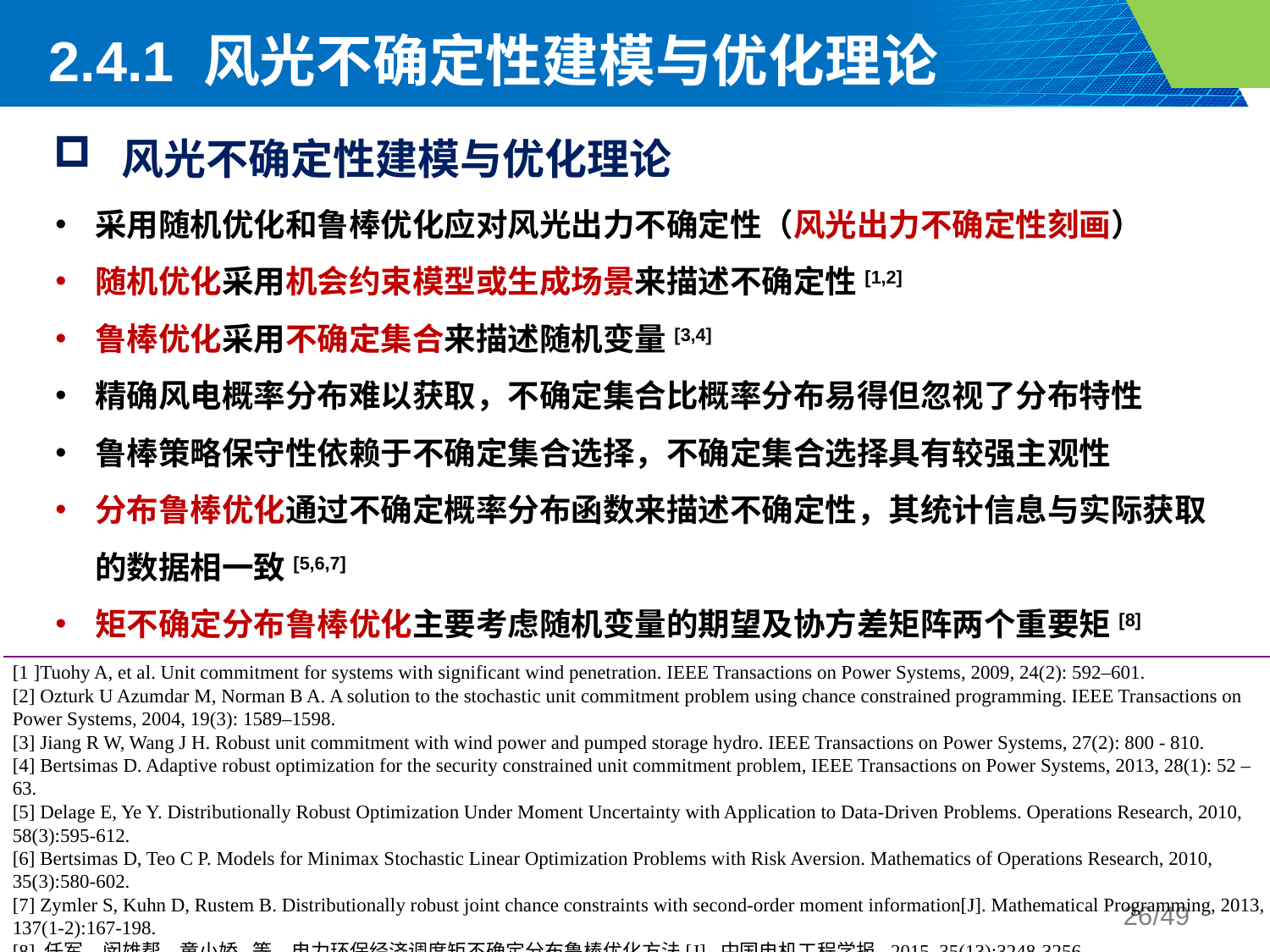

2.4.1 风光不确定性建模与优化理论
 风光不确定性建模与优化理论
采用随机优化和鲁棒优化应对风光出力不确定性（风光出力不确定性刻画）
随机优化采用机会约束模型或生成场景来描述不确定性[1,2]
鲁棒优化采用不确定集合来描述随机变量[3,4]
精确风电概率分布难以获取，不确定集合比概率分布易得但忽视了分布特性
鲁棒策略保守性依赖于不确定集合选择，不确定集合选择具有较强主观性
分布鲁棒优化通过不确定概率分布函数来描述不确定性，其统计信息与实际获取的数据相一致[5,6,7]
矩不确定分布鲁棒优化主要考虑随机变量的期望及协方差矩阵两个重要矩[8]
[1 ]Tuohy A, et al. Unit commitment for systems with significant wind penetration. IEEE Transactions on Power Systems, 2009, 24(2): 592–601.
[2] Ozturk U Azumdar M, Norman B A. A solution to the stochastic unit commitment problem using chance constrained programming. IEEE Transactions on Power Systems, 2004, 19(3): 1589–1598.
[3] Jiang R W, Wang J H. Robust unit commitment with wind power and pumped storage hydro. IEEE Transactions on Power Systems, 27(2): 800 - 810.
[4] Bertsimas D. Adaptive robust optimization for the security constrained unit commitment problem, IEEE Transactions on Power Systems, 2013, 28(1): 52 – 63.
[5] Delage E, Ye Y. Distributionally Robust Optimization Under Moment Uncertainty with Application to Data-Driven Problems. Operations Research, 2010, 58(3):595-612.
[6] Bertsimas D, Teo C P. Models for Minimax Stochastic Linear Optimization Problems with Risk Aversion. Mathematics of Operations Research, 2010, 35(3):580-602.
[7] Zymler S, Kuhn D, Rustem B. Distributionally robust joint chance constraints with second-order moment information[J]. Mathematical Programming, 2013, 137(1-2):167-198.
[8] 任军, 闵雄帮, 童小娇,等. 电力环保经济调度矩不确定分布鲁棒优化方法[J]. 中国电机工程学报, 2015, 35(13):3248-3256.